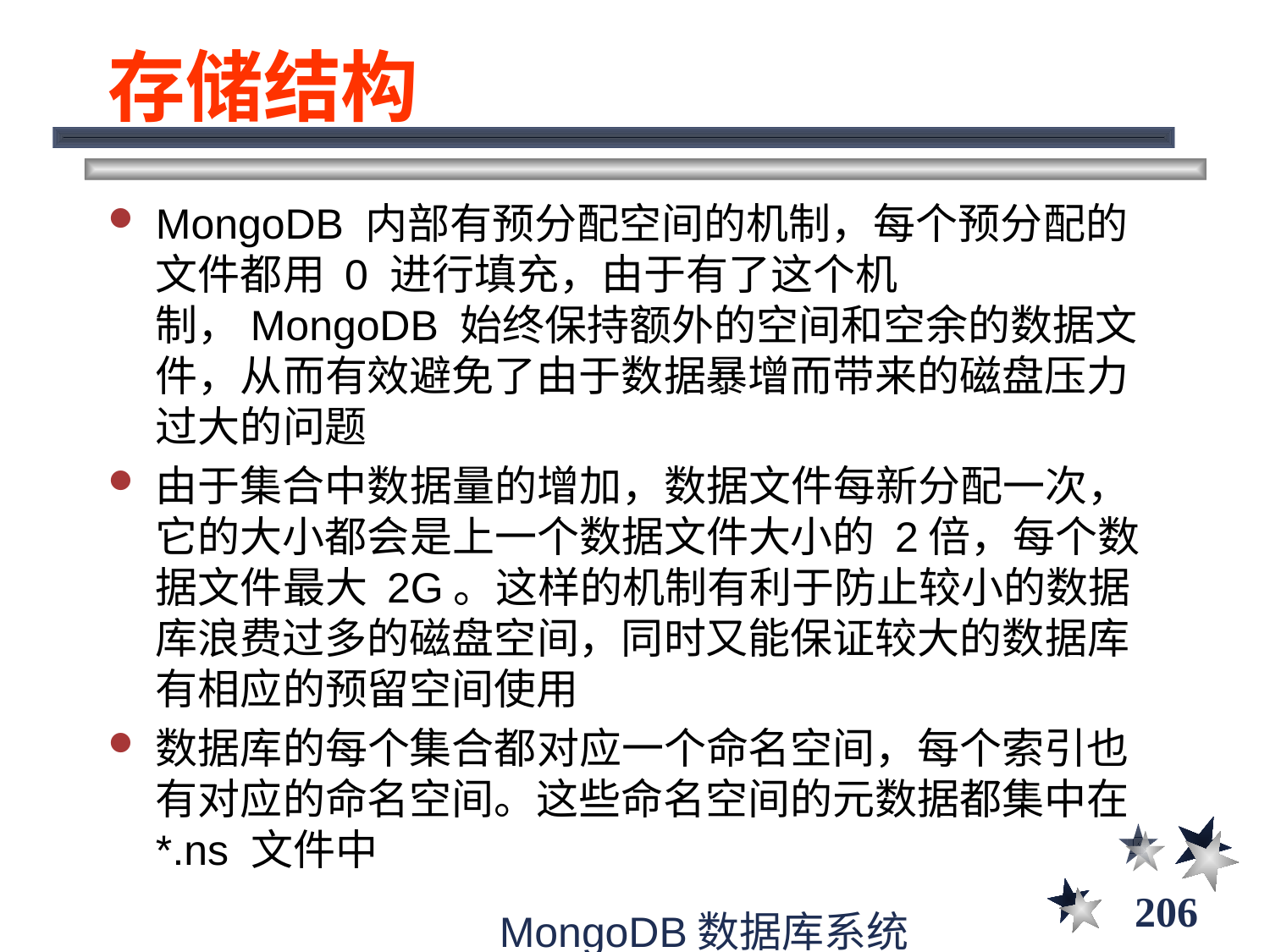

# 存储结构
MongoDB 内部有预分配空间的机制，每个预分配的文件都用 0 进行填充，由于有了这个机制，MongoDB 始终保持额外的空间和空余的数据文件，从而有效避免了由于数据暴增而带来的磁盘压力过大的问题
由于集合中数据量的增加，数据文件每新分配一次，它的大小都会是上一个数据文件大小的 2倍，每个数据文件最大 2G。这样的机制有利于防止较小的数据库浪费过多的磁盘空间，同时又能保证较大的数据库有相应的预留空间使用
数据库的每个集合都对应一个命名空间，每个索引也有对应的命名空间。这些命名空间的元数据都集中在*.ns 文件中
206
MongoDB数据库系统